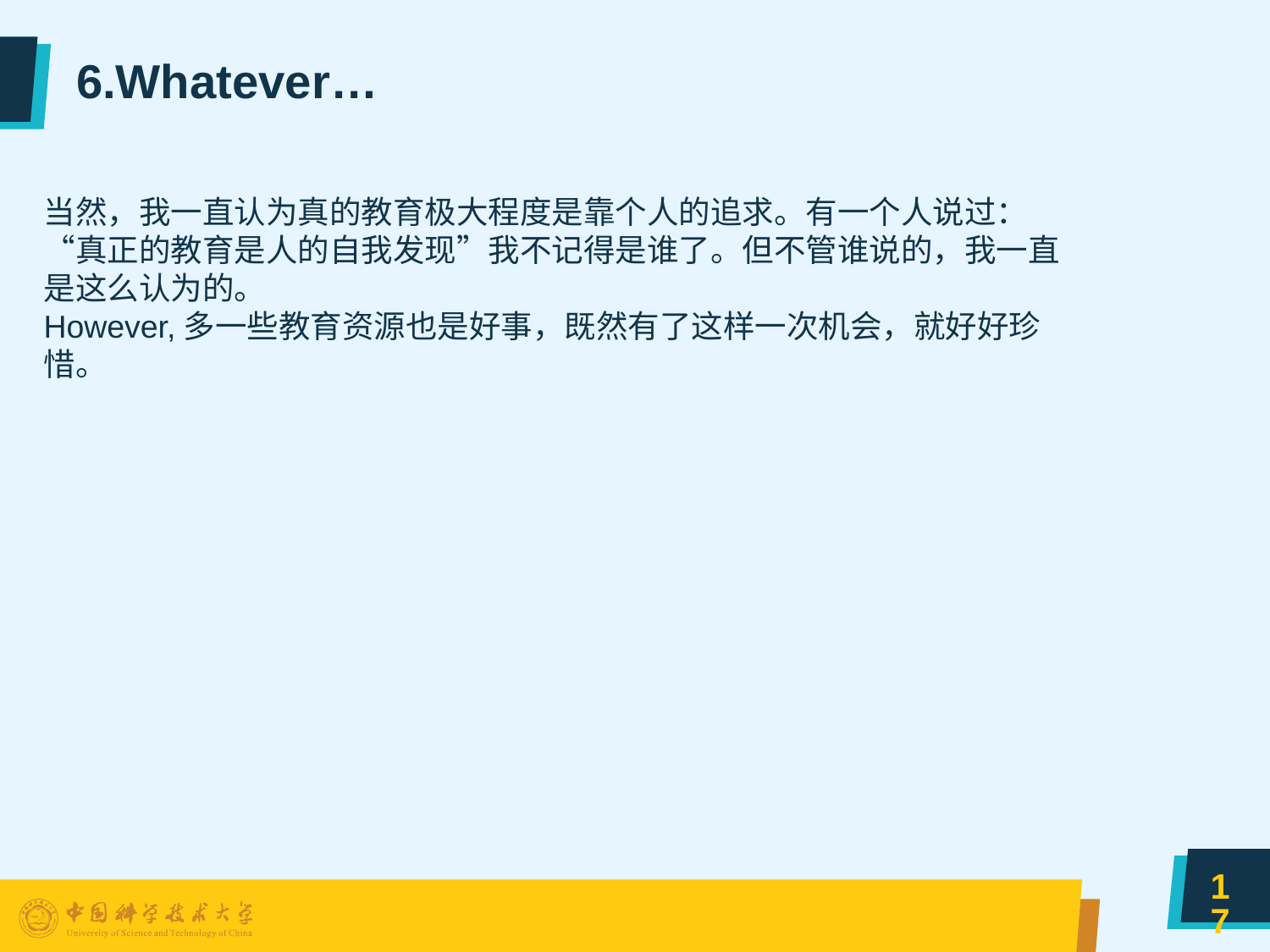

# 6.Whatever…
当然，我一直认为真的教育极大程度是靠个人的追求。有一个人说过：“真正的教育是人的自我发现”我不记得是谁了。但不管谁说的，我一直是这么认为的。
However,多一些教育资源也是好事，既然有了这样一次机会，就好好珍惜。
17